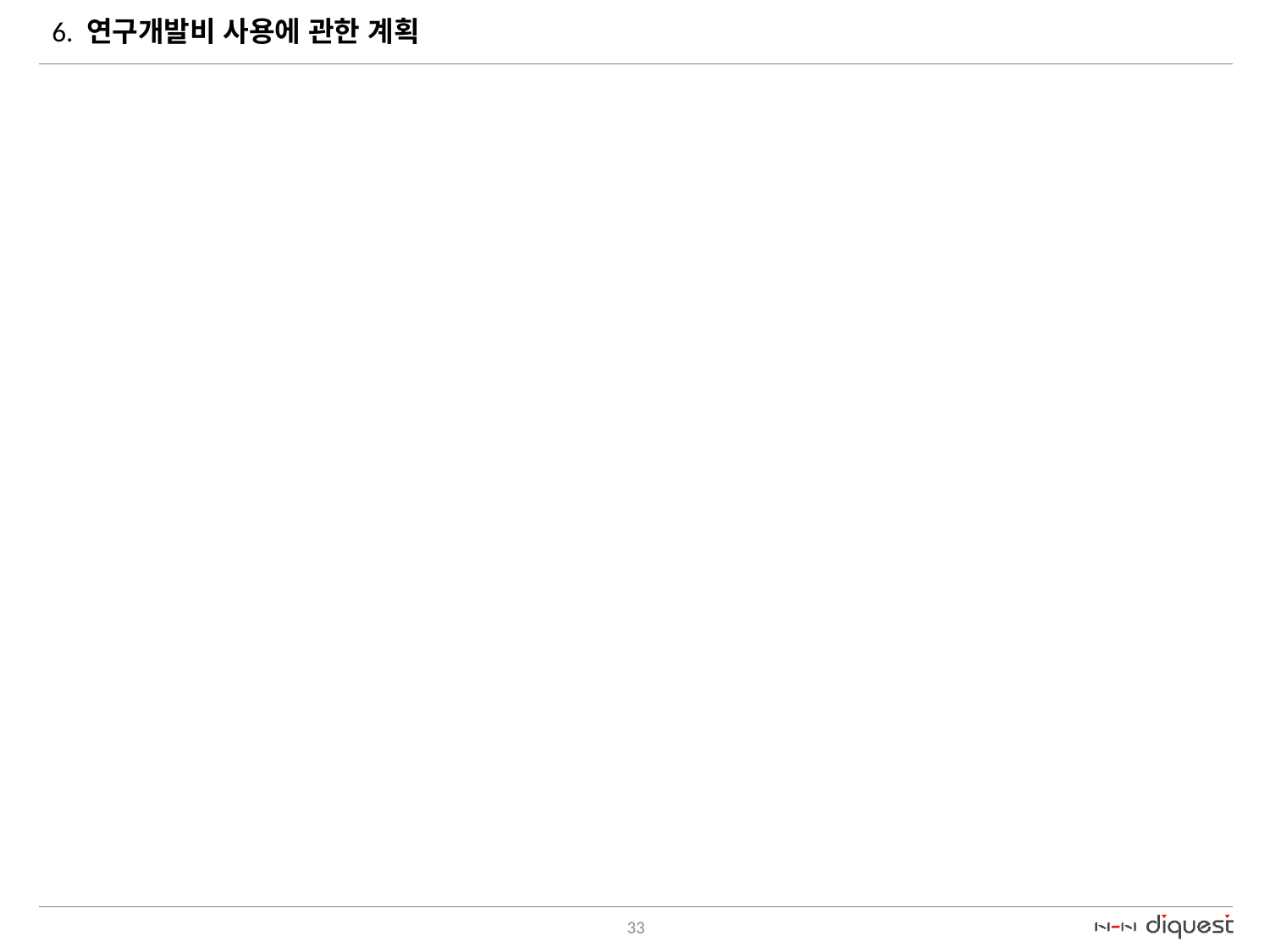

# 6. 연구개발비 사용에 관한 계획

33